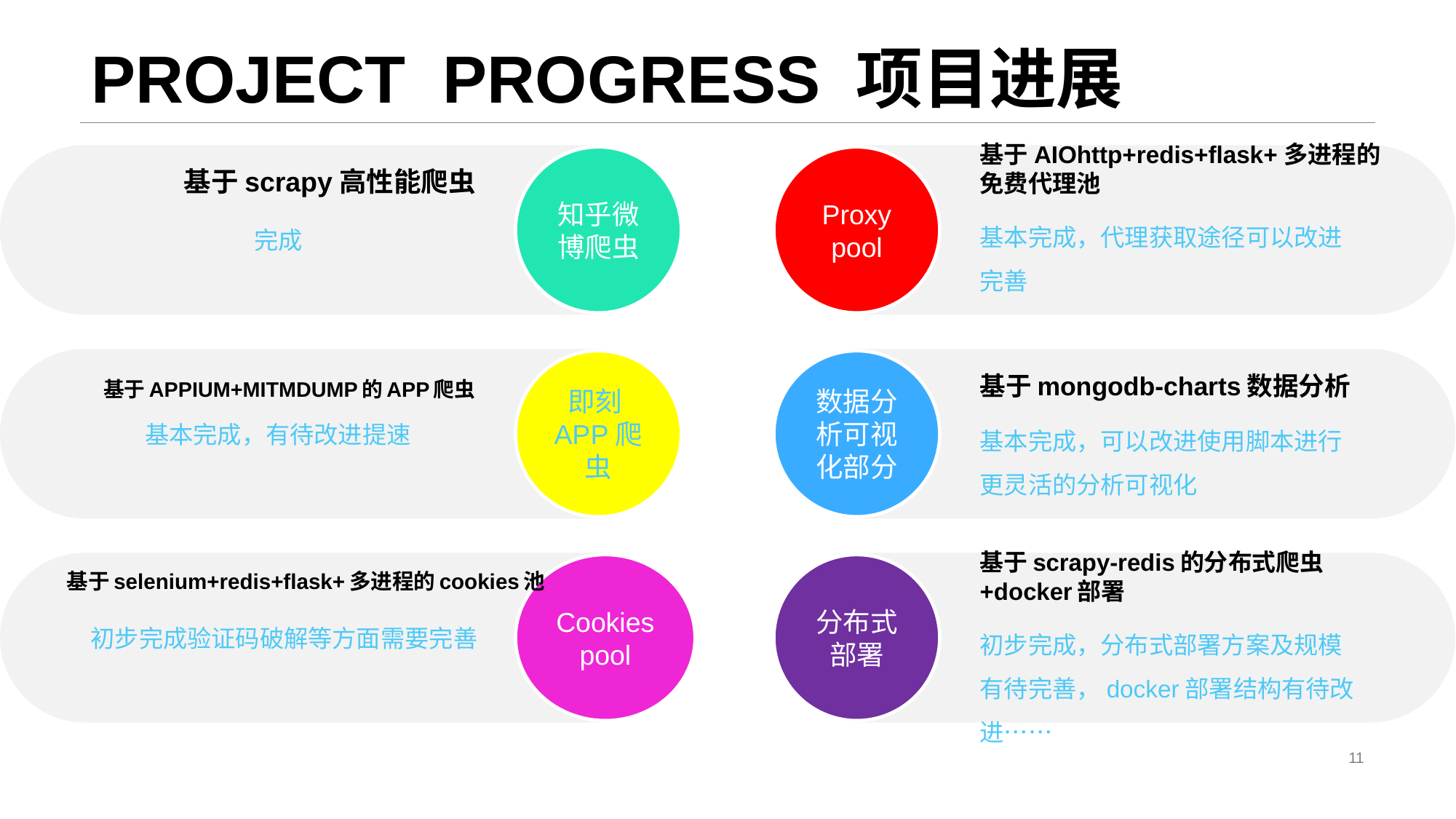

# PROJECT  PROGRESS 项目进展
基于AIOhttp+redis+flask+多进程的免费代理池
基本完成，代理获取途径可以改进完善

Proxy pool
		完成
知乎微博爬虫
基于scrapy高性能爬虫

	基本完成，有待改进提速
即刻APP爬虫
基于APPIUM+MITMDUMP的APP爬虫

数据分析可视化部分
基于mongodb-charts数据分析
基本完成，可以改进使用脚本进行更灵活的分析可视化
基于selenium+redis+flask+多进程的cookies池

         初步完成验证码破解等方面需要完善
Cookies pool
基于scrapy-redis的分布式爬虫+docker部署
初步完成，分布式部署方案及规模有待完善，docker部署结构有待改进……

分布式部署
11